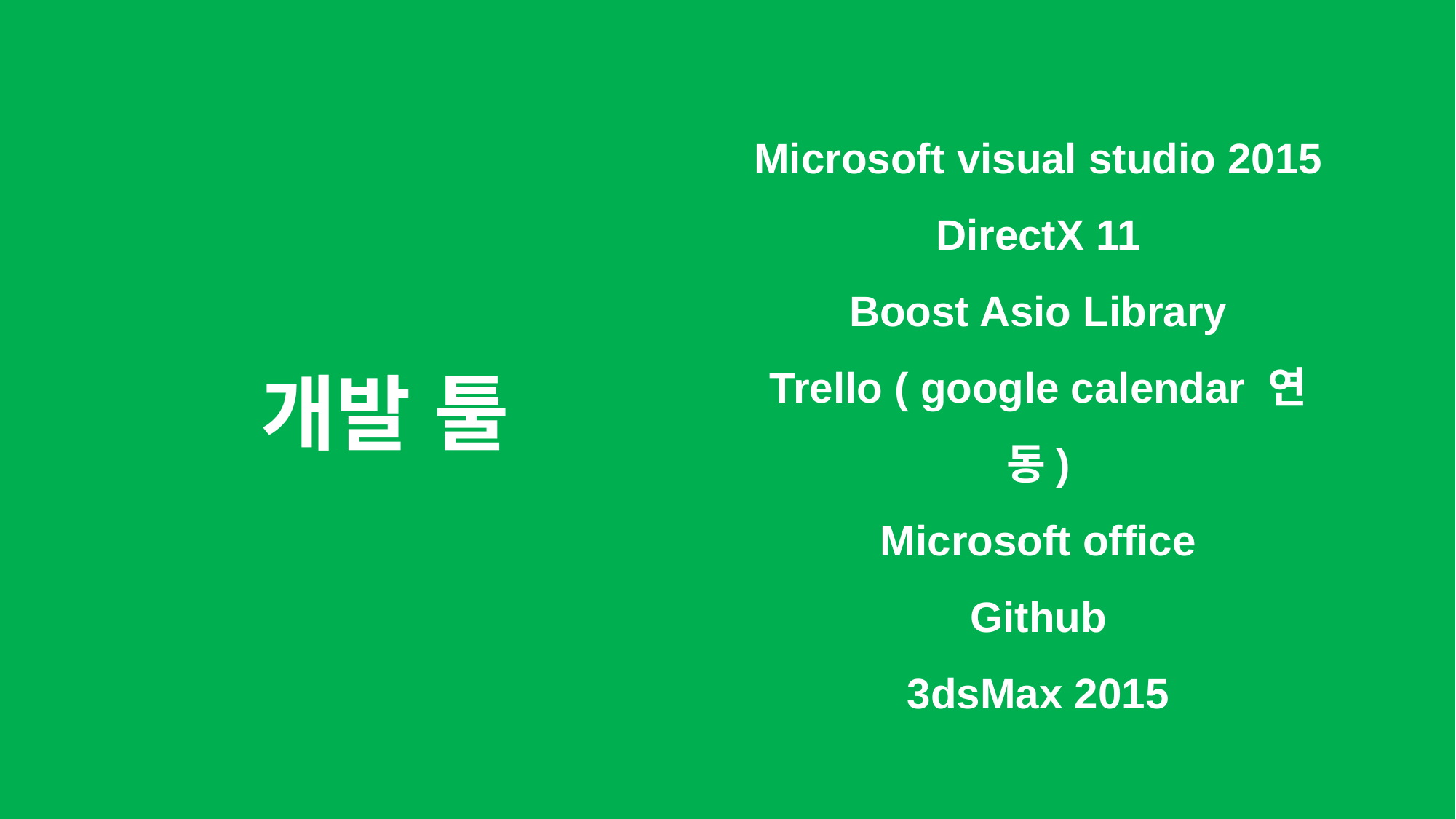

Microsoft visual studio 2015
DirectX 11
Boost Asio Library
Trello ( google calendar 연동)
Microsoft office
Github
3dsMax 2015
개발 툴